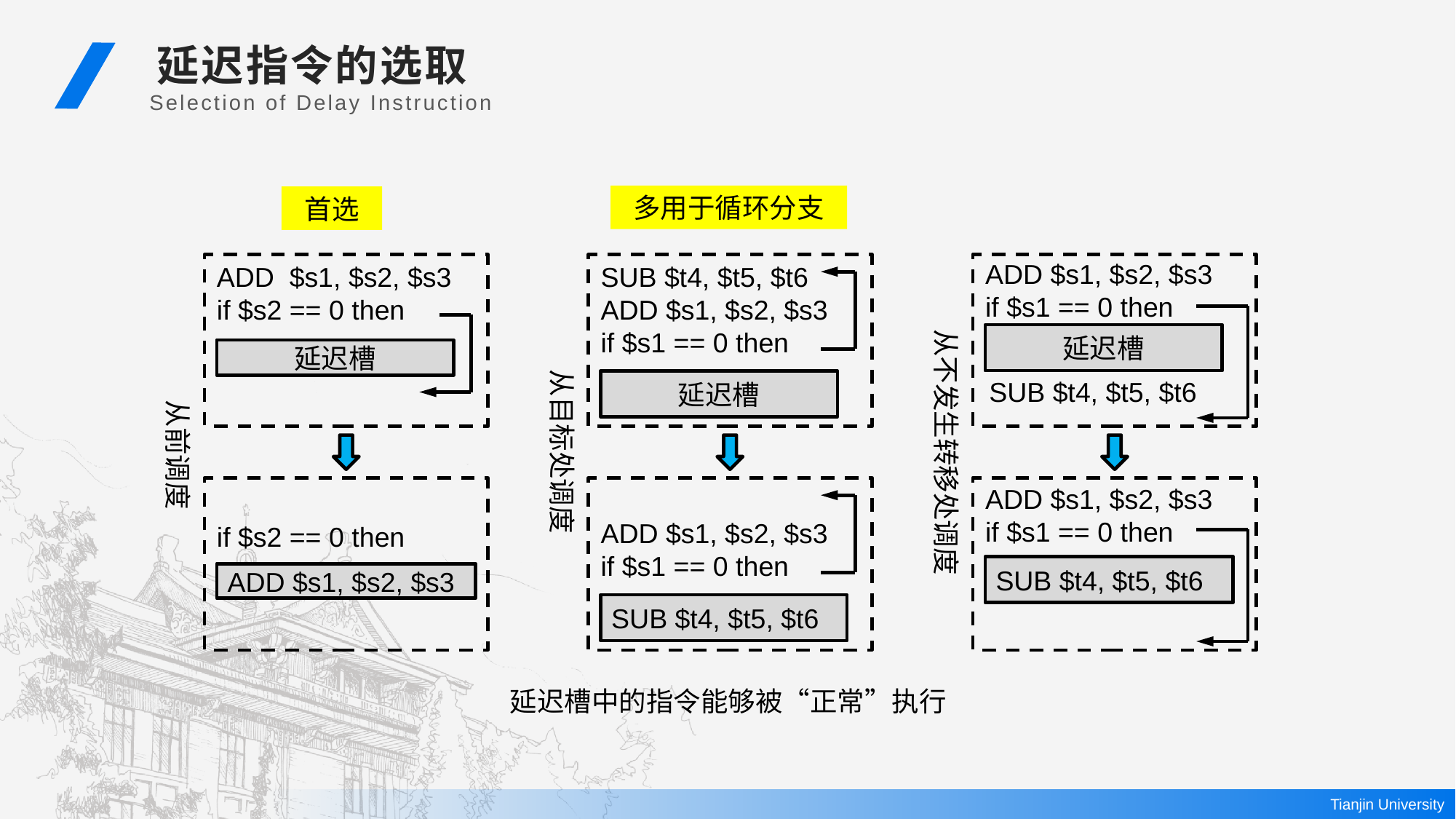

延迟指令的选取
Selection of Delay Instruction
多用于循环分支
首选
ADD $s1, $s2, $s3
if $s1 == 0 then

ADD  $s1, $s2, $s3
if $s2 == 0 then

SUB $t4, $t5, $t6
ADD $s1, $s2, $s3
if $s1 == 0 then

延迟槽
延迟槽
SUB $t4, $t5, $t6
延迟槽
从目标处调度
从不发生转移处调度
从前调度

ADD $s1, $s2, $s3
if $s1 == 0 then

if $s2 == 0 then

ADD $s1, $s2, $s3
if $s1 == 0 then

SUB $t4, $t5, $t6
ADD $s1, $s2, $s3
SUB $t4, $t5, $t6
延迟槽中的指令能够被“正常”执行